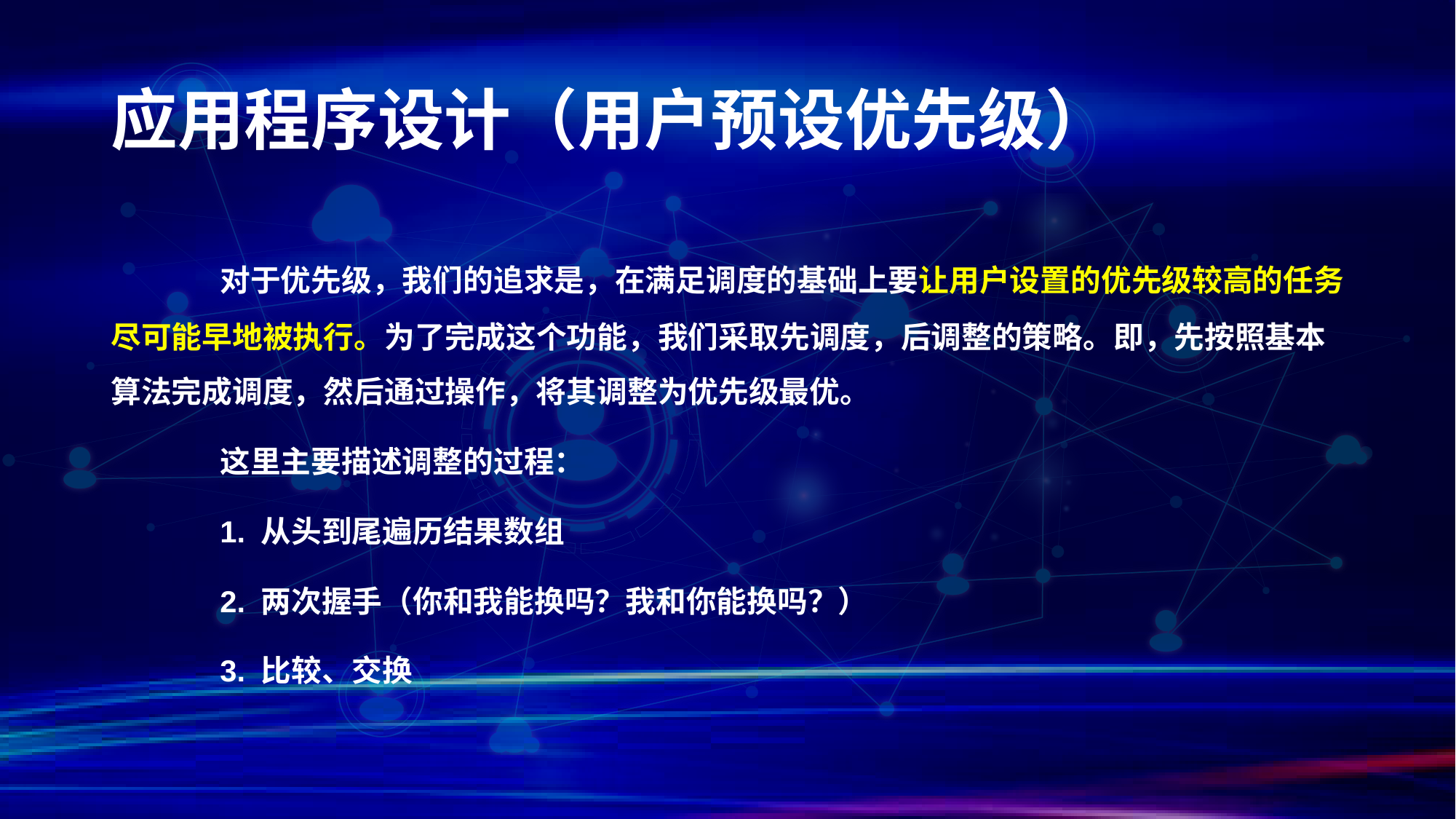

# 应用程序设计（用户预设优先级）
	对于优先级，我们的追求是，在满足调度的基础上要让用户设置的优先级较高的任务尽可能早地被执行。为了完成这个功能，我们采取先调度，后调整的策略。即，先按照基本算法完成调度，然后通过操作，将其调整为优先级最优。
	这里主要描述调整的过程：
	1. 从头到尾遍历结果数组
	2. 两次握手（你和我能换吗？我和你能换吗？）
	3. 比较、交换